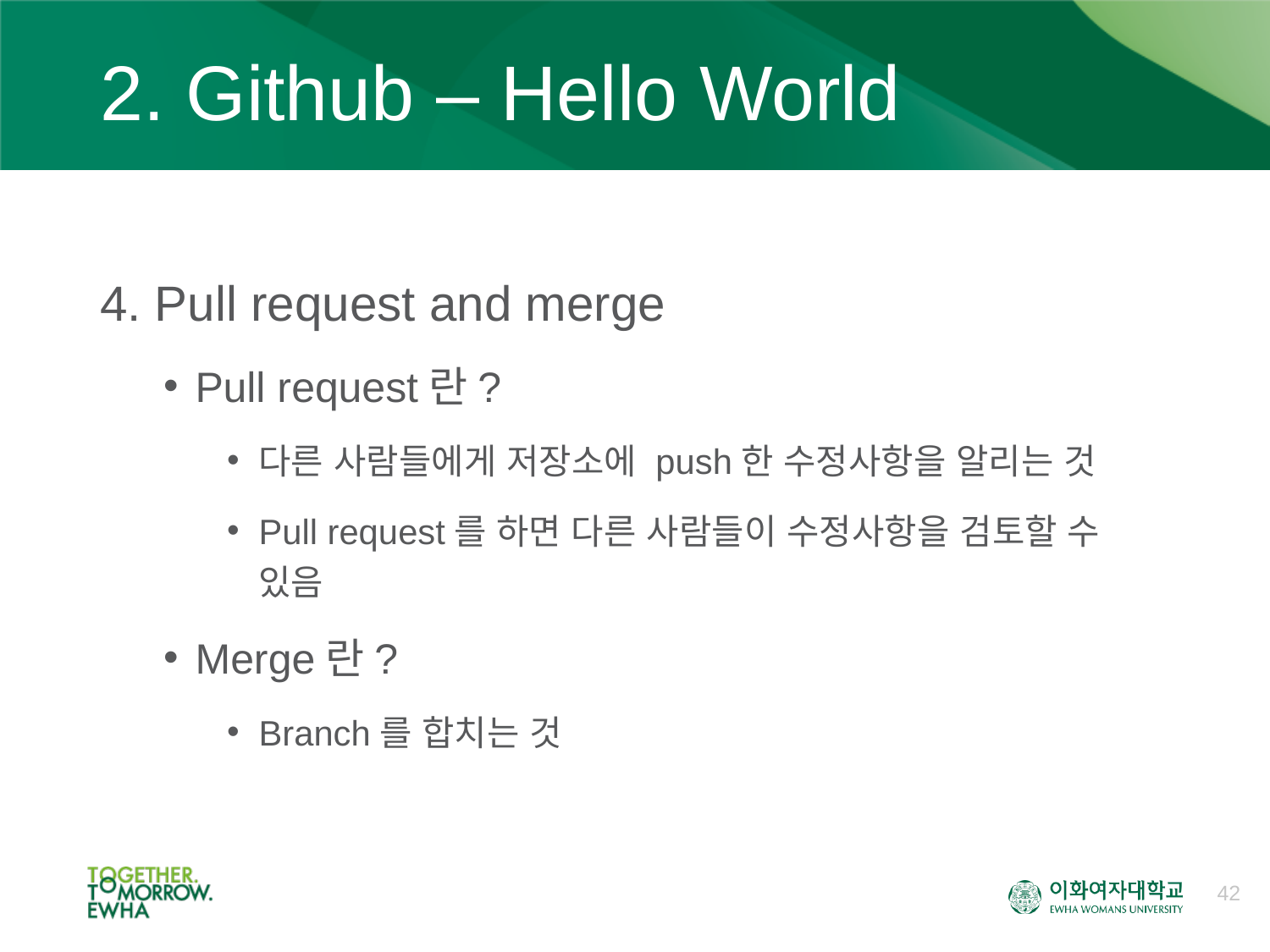

# 2. Github – Hello World
4. Pull request and merge
Pull request란?
다른 사람들에게 저장소에 push한 수정사항을 알리는 것
Pull request를 하면 다른 사람들이 수정사항을 검토할 수 있음
Merge란?
Branch를 합치는 것

42